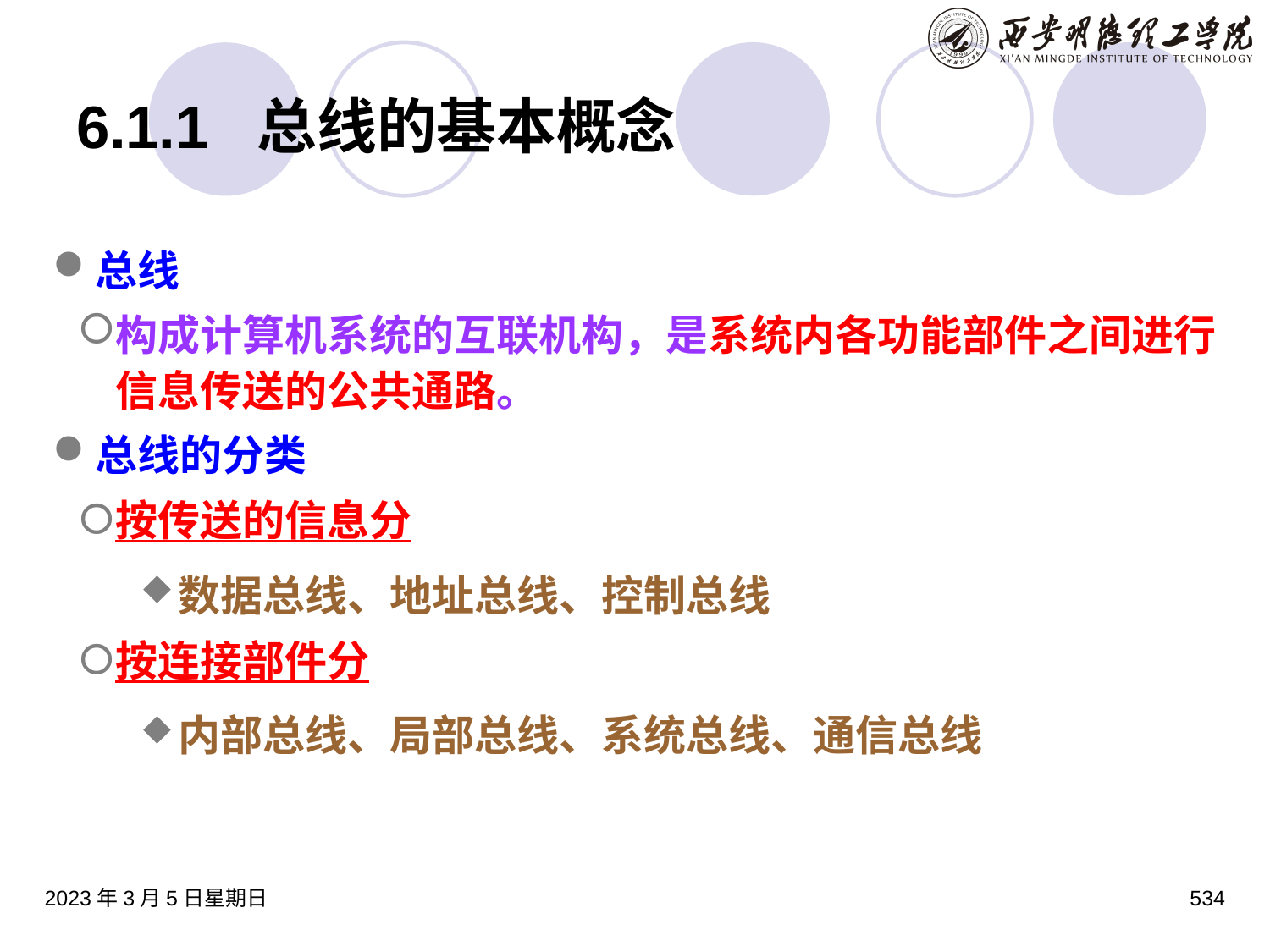

# 6.1.1  总线的基本概念
总线
构成计算机系统的互联机构，是系统内各功能部件之间进行信息传送的公共通路。
总线的分类
按传送的信息分
数据总线、地址总线、控制总线
按连接部件分
内部总线、局部总线、系统总线、通信总线

2023年3月5日星期日
534